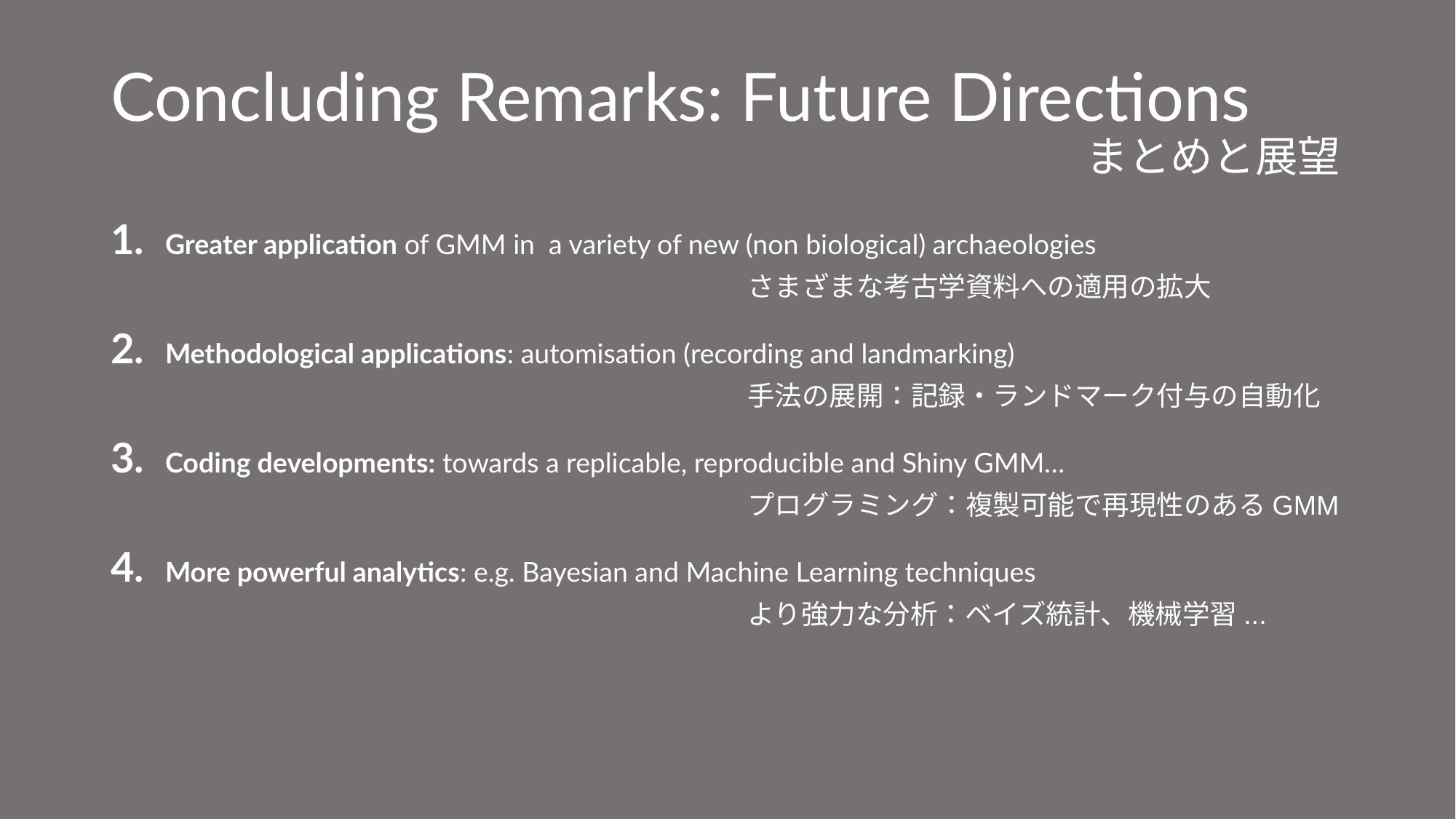

# Concluding Remarks: Future Directions 　　　　　　　　　　　　　　　　　　　　　　　まとめと展望
Greater application of GMM in  a variety of new (non biological) archaeologies
　　　　　　　　　　　　　　　　　　　　　さまざまな考古学資料への適用の拡大
Methodological applications: automisation (recording and landmarking)
　　　　　　　　　　　　　　　　　　　　　手法の展開：記録・ランドマーク付与の自動化
Coding developments: towards a replicable, reproducible and Shiny GMM…
　　　　　　　　　　　　　　　　　　　　　プログラミング：複製可能で再現性のあるGMM
More powerful analytics: e.g. Bayesian and Machine Learning techniques
　　　　　　　　　　　　　　　　　　　　　　　より強力な分析：ベイズ統計、機械学習...